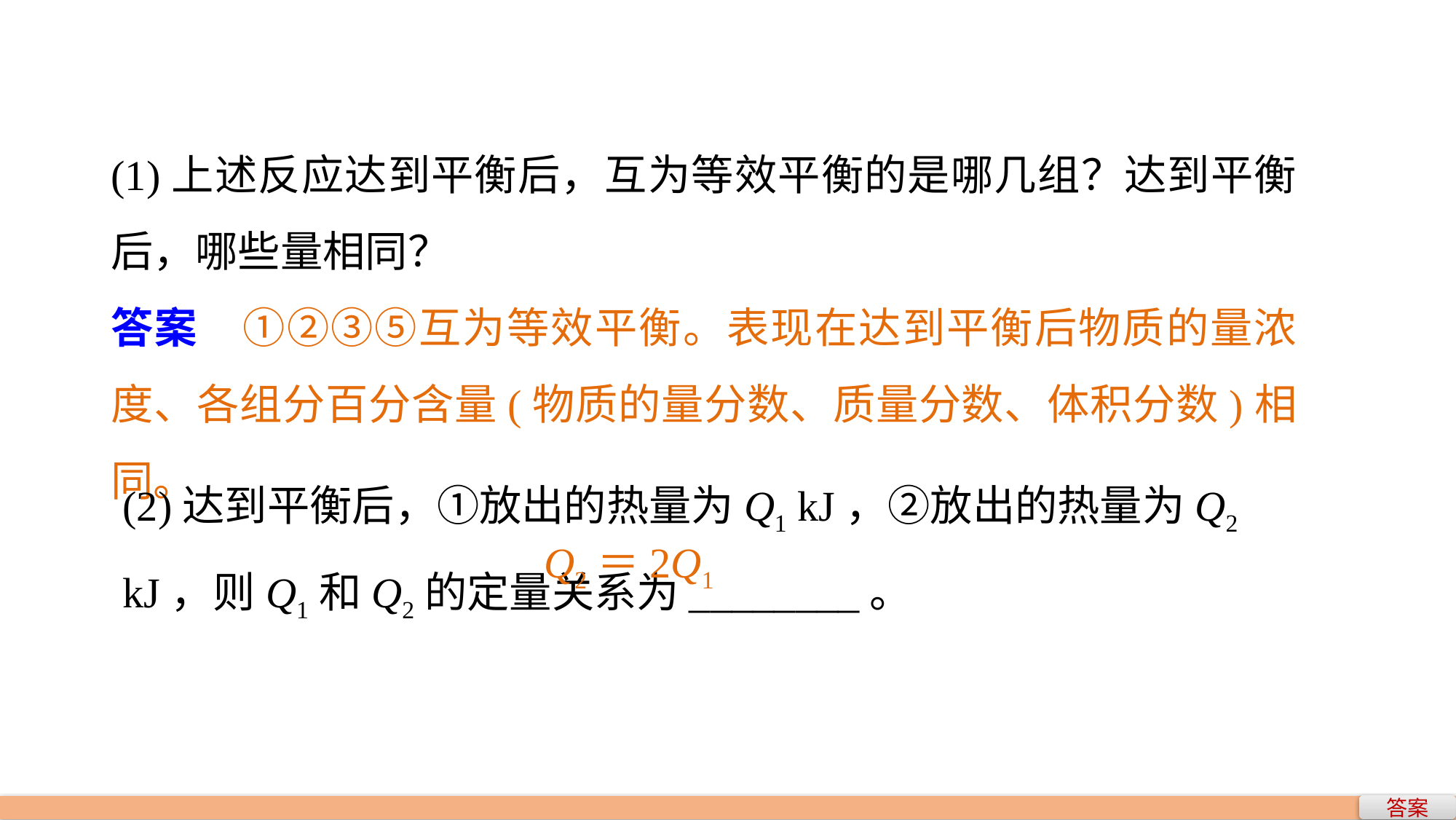

(1)上述反应达到平衡后，互为等效平衡的是哪几组？达到平衡后，哪些量相同？
答案　①②③⑤互为等效平衡。表现在达到平衡后物质的量浓度、各组分百分含量(物质的量分数、质量分数、体积分数)相同。
(2)达到平衡后，①放出的热量为Q1 kJ，②放出的热量为Q2 kJ，则Q1和Q2的定量关系为________。
Q2＝2Q1
答案